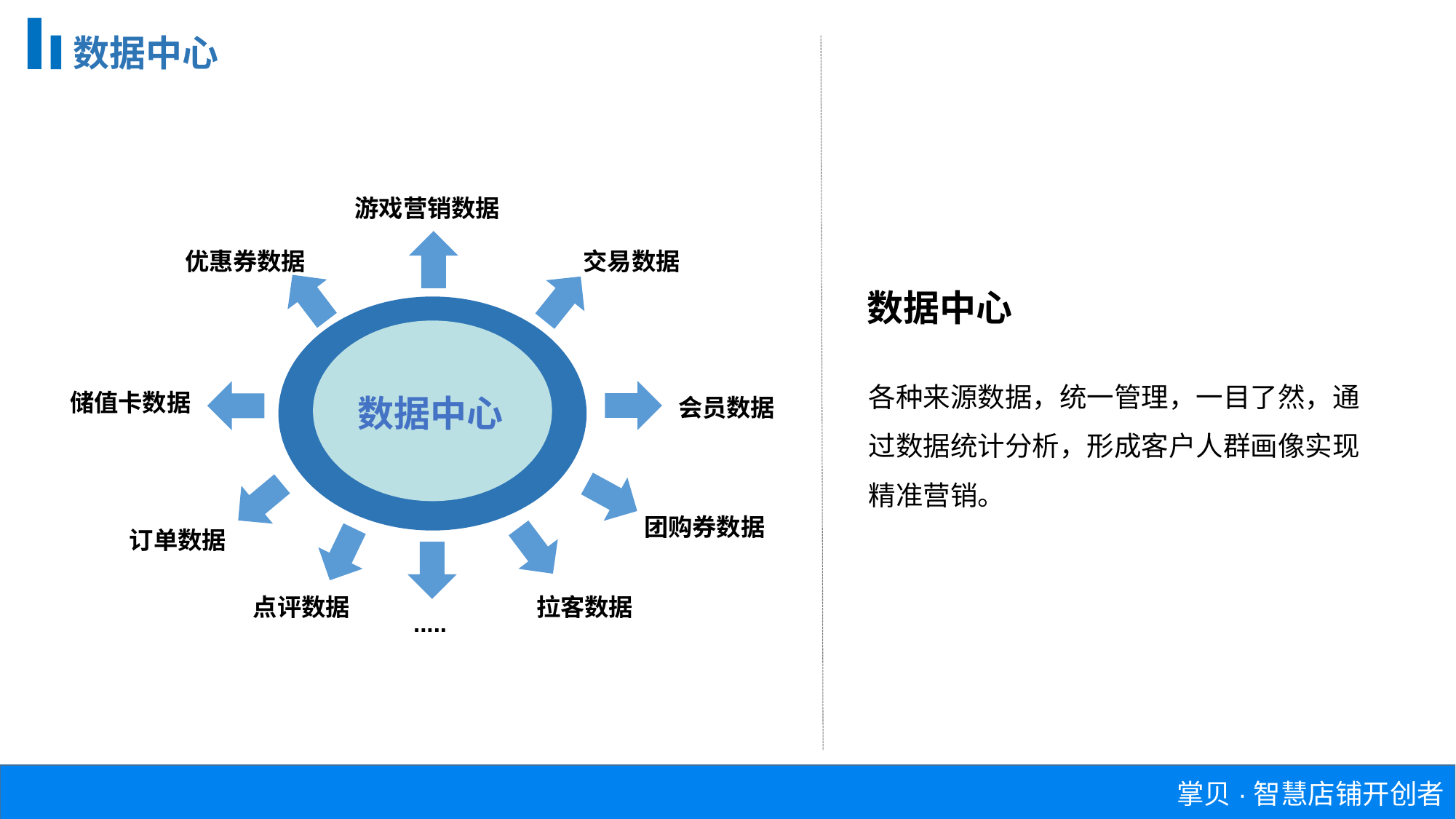

数据中心

游戏营销数据

优惠券数据
交易数据

储值卡数据
数据中心

团购券数据
订单数据

拉客数据
点评数据
.....
会员数据
数据中心
各种来源数据，统一管理，一目了然，通过数据统计分析，形成客户人群画像实现精准营销。